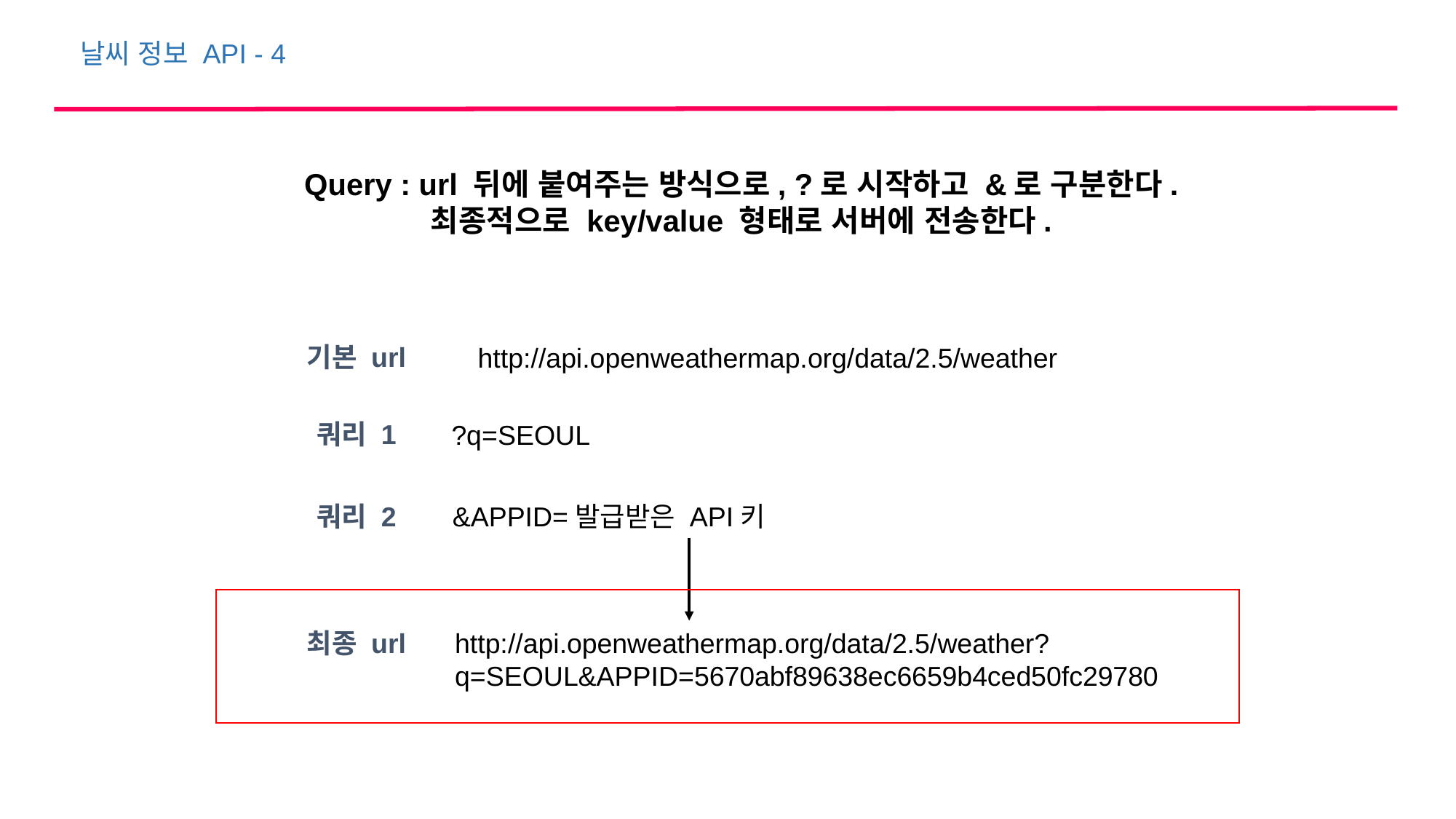

날씨 정보 API - 4
Query : url 뒤에 붙여주는 방식으로, ?로 시작하고 &로 구분한다.
최종적으로 key/value 형태로 서버에 전송한다.
기본 url
http://api.openweathermap.org/data/2.5/weather
쿼리 1
?q=SEOUL
쿼리 2
&APPID=발급받은 API키

http://api.openweathermap.org/data/2.5/weather?q=SEOUL&APPID=5670abf89638ec6659b4ced50fc29780
최종 url